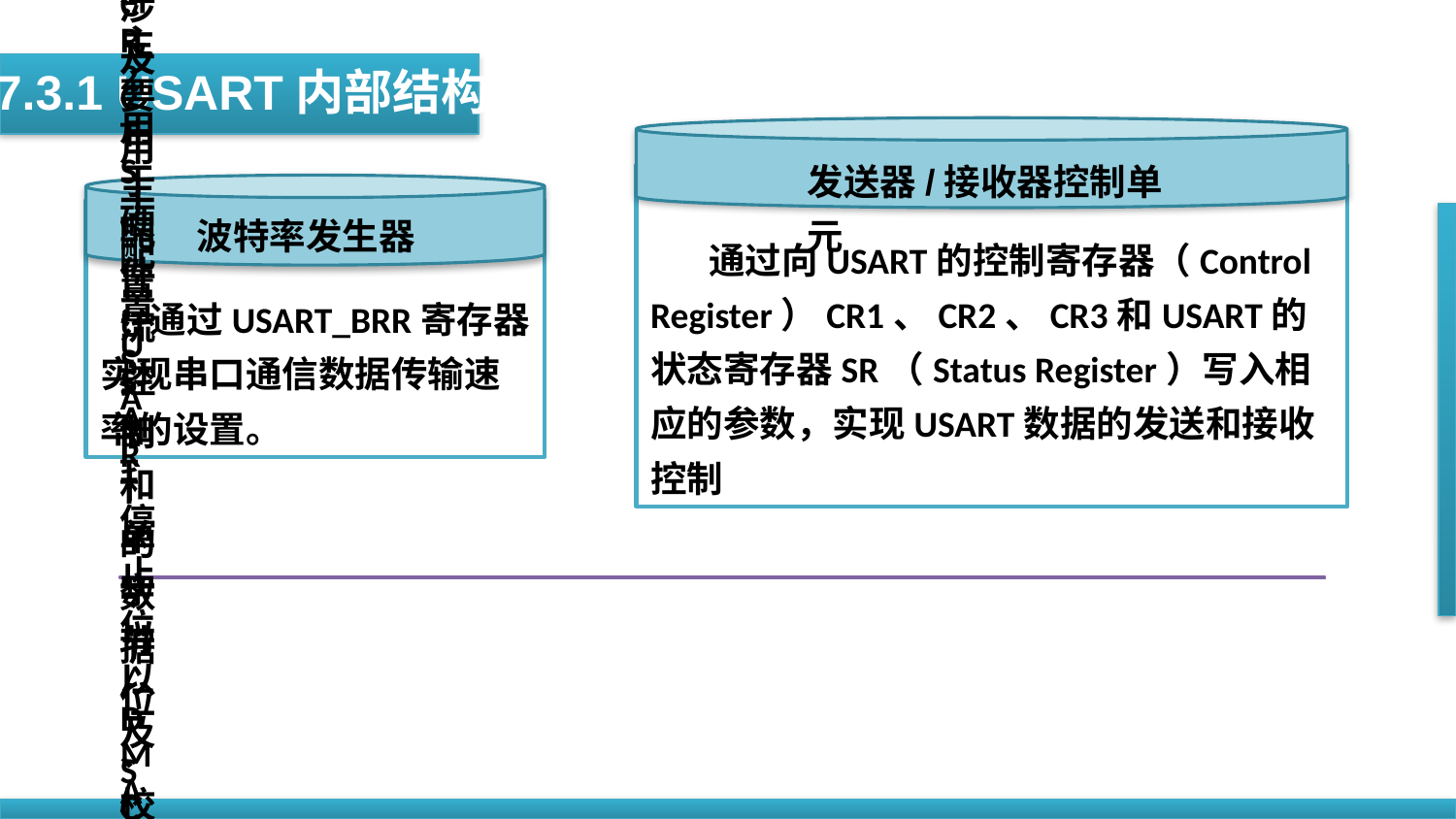

7.3.1 USART内部结构

发送器/接收器控制单元

      通过向USART的控制寄存器（Control Register）CR1、CR2、CR3和USART的状态寄存器SR（Status Register）写入相应的参数，实现USART数据的发送和接收控制

波特率发生器

     通过USART_BRR寄存器实现串口通信数据传输速率的设置。